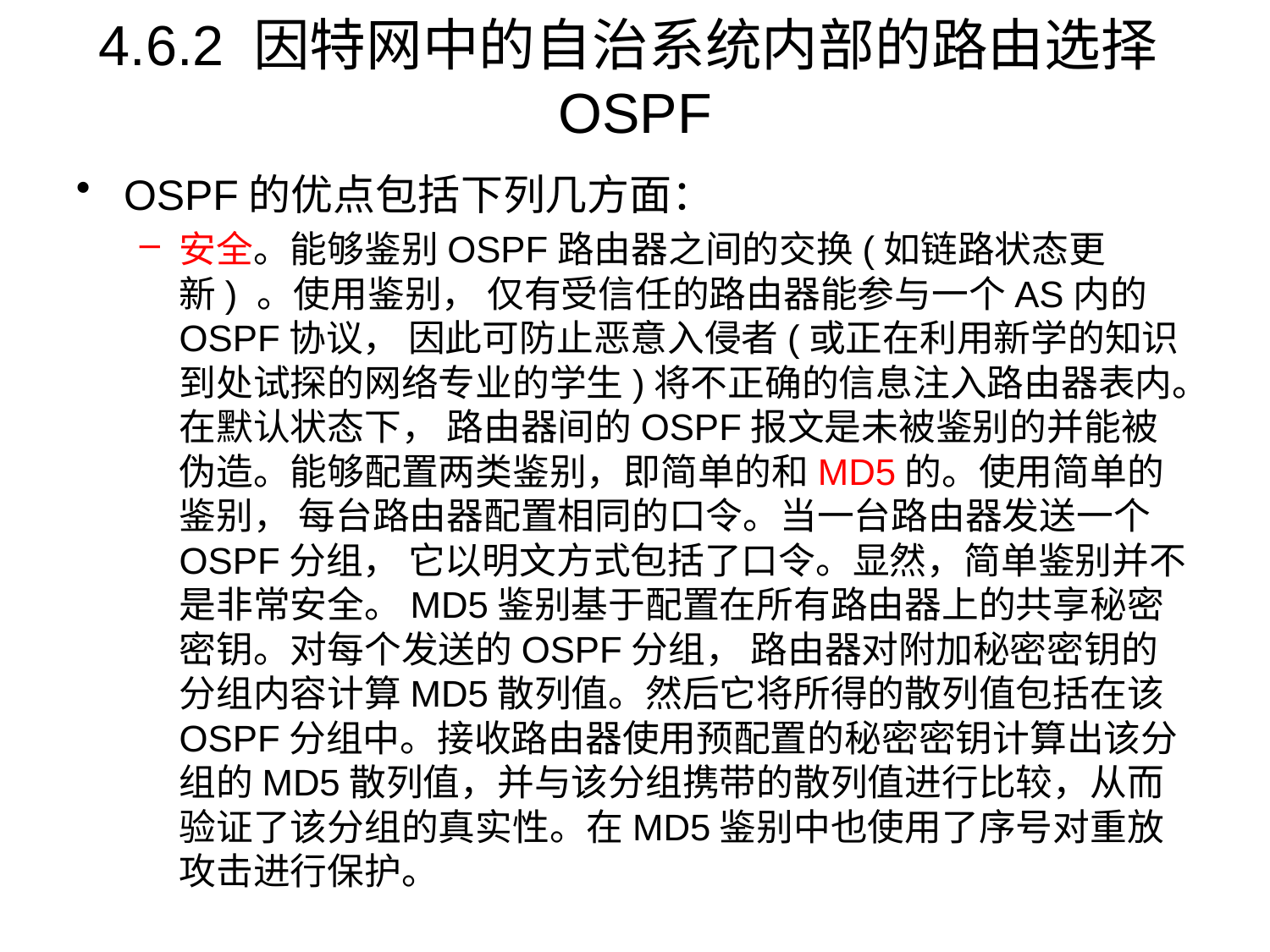

# 4.6.2 因特网中的自治系统内部的路由选择OSPF
OSPF的优点包括下列几方面：
安全。能够鉴别OSPF路由器之间的交换(如链路状态更新) 。使用鉴别， 仅有受信任的路由器能参与一个AS内的OSPF协议， 因此可防止恶意入侵者(或正在利用新学的知识到处试探的网络专业的学生)将不正确的信息注入路由器表内。在默认状态下， 路由器间的OSPF报文是未被鉴别的并能被伪造。能够配置两类鉴别，即简单的和MD5的。使用简单的鉴别， 每台路由器配置相同的口令。当一台路由器发送一个OSPF分组， 它以明文方式包括了口令。显然，简单鉴别并不是非常安全。MD5鉴别基于配置在所有路由器上的共享秘密密钥。对每个发送的OSPF分组， 路由器对附加秘密密钥的分组内容计算MD5散列值。然后它将所得的散列值包括在该OSPF分组中。接收路由器使用预配置的秘密密钥计算出该分组的MD5散列值，并与该分组携带的散列值进行比较，从而验证了该分组的真实性。在MD5鉴别中也使用了序号对重放攻击进行保护。